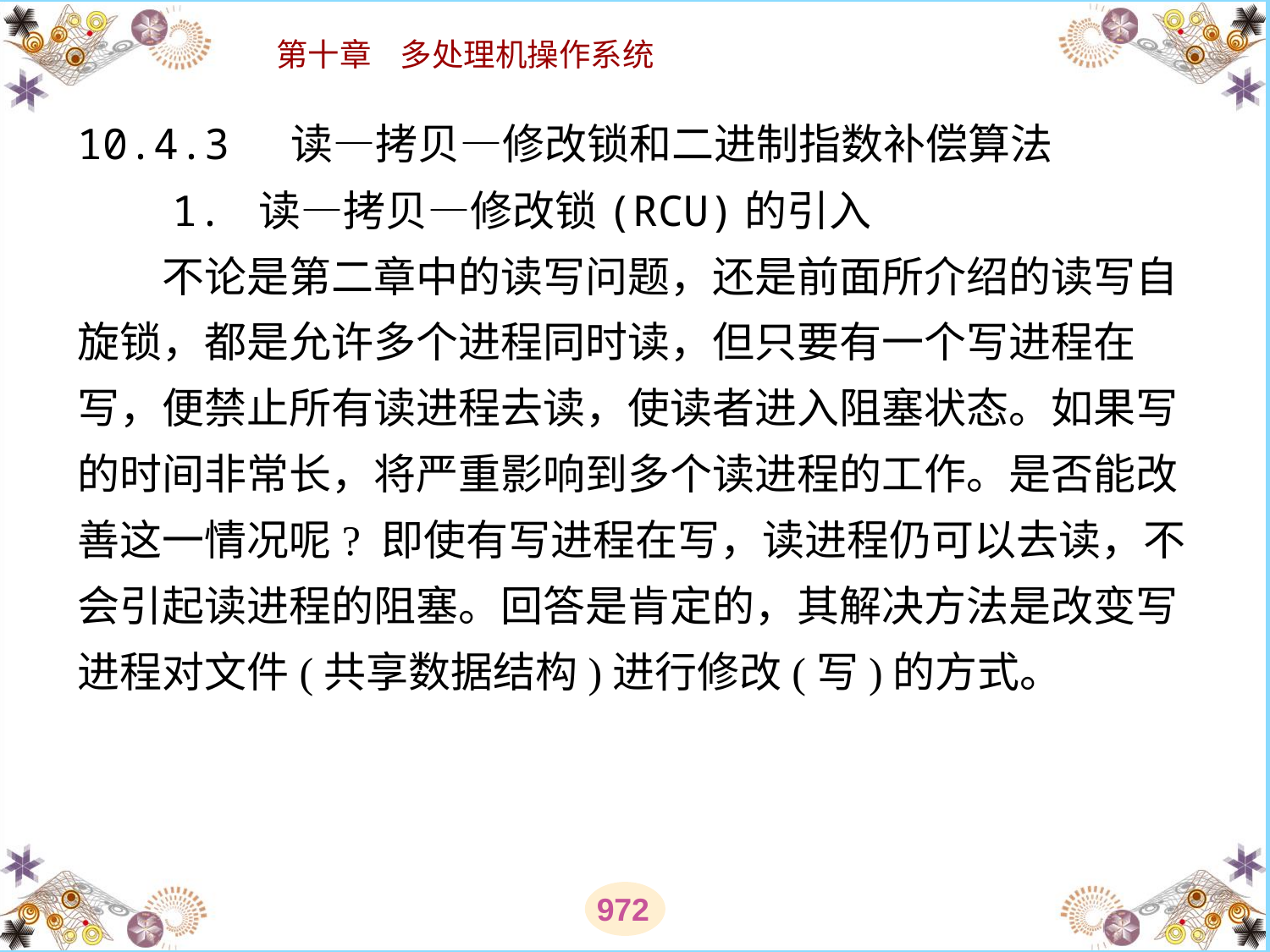

# 10.4.3  读—拷贝—修改锁和二进制指数补偿算法 　　1. 读—拷贝—修改锁(RCU)的引入 　　不论是第二章中的读写问题，还是前面所介绍的读写自旋锁，都是允许多个进程同时读，但只要有一个写进程在写，便禁止所有读进程去读，使读者进入阻塞状态。如果写的时间非常长，将严重影响到多个读进程的工作。是否能改善这一情况呢? 即使有写进程在写，读进程仍可以去读，不会引起读进程的阻塞。回答是肯定的，其解决方法是改变写进程对文件(共享数据结构)进行修改(写)的方式。